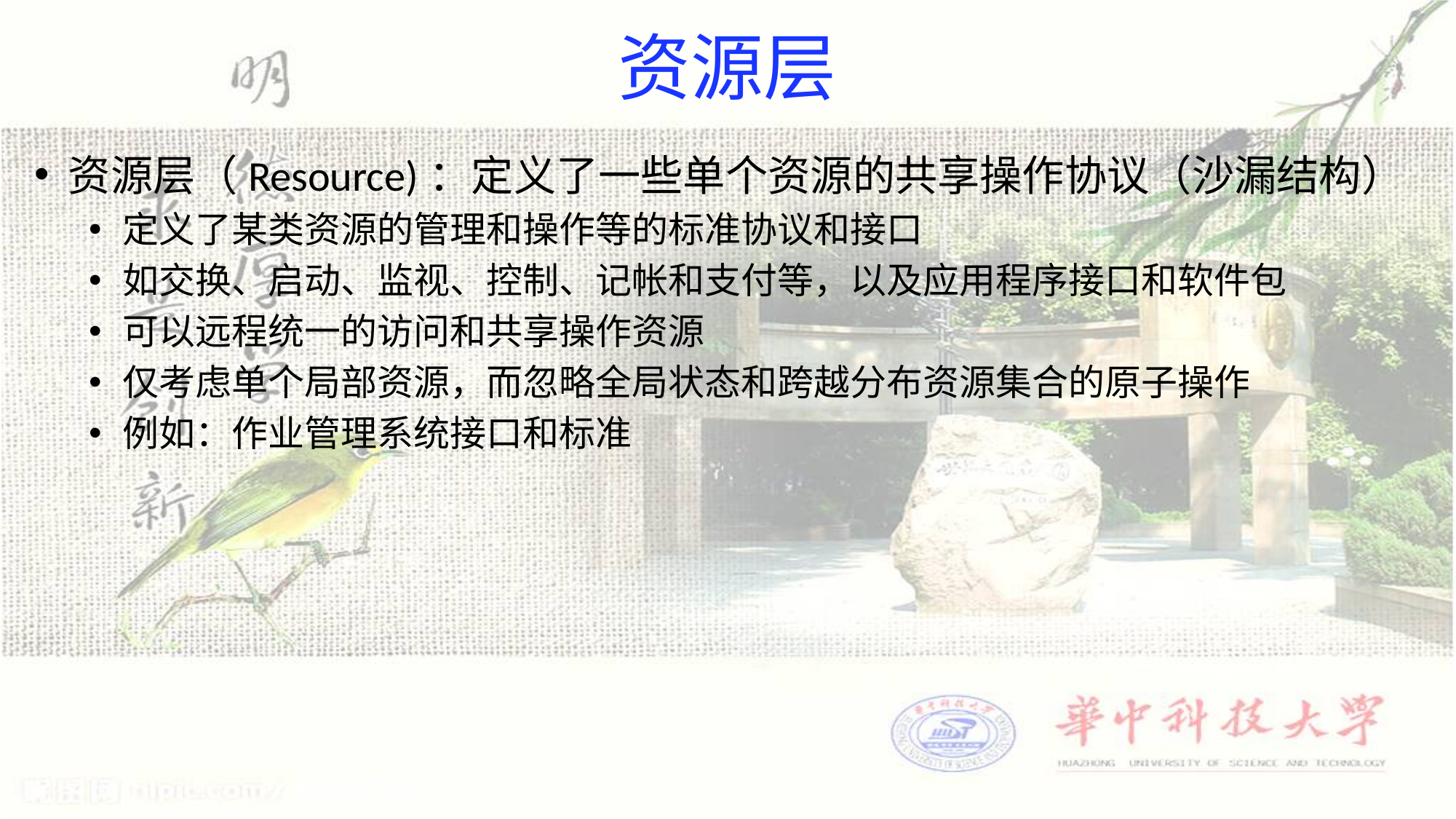

# 资源层
资源层（Resource)：定义了一些单个资源的共享操作协议（沙漏结构）
定义了某类资源的管理和操作等的标准协议和接口
如交换、启动、监视、控制、记帐和支付等，以及应用程序接口和软件包
可以远程统一的访问和共享操作资源
仅考虑单个局部资源，而忽略全局状态和跨越分布资源集合的原子操作
例如：作业管理系统接口和标准